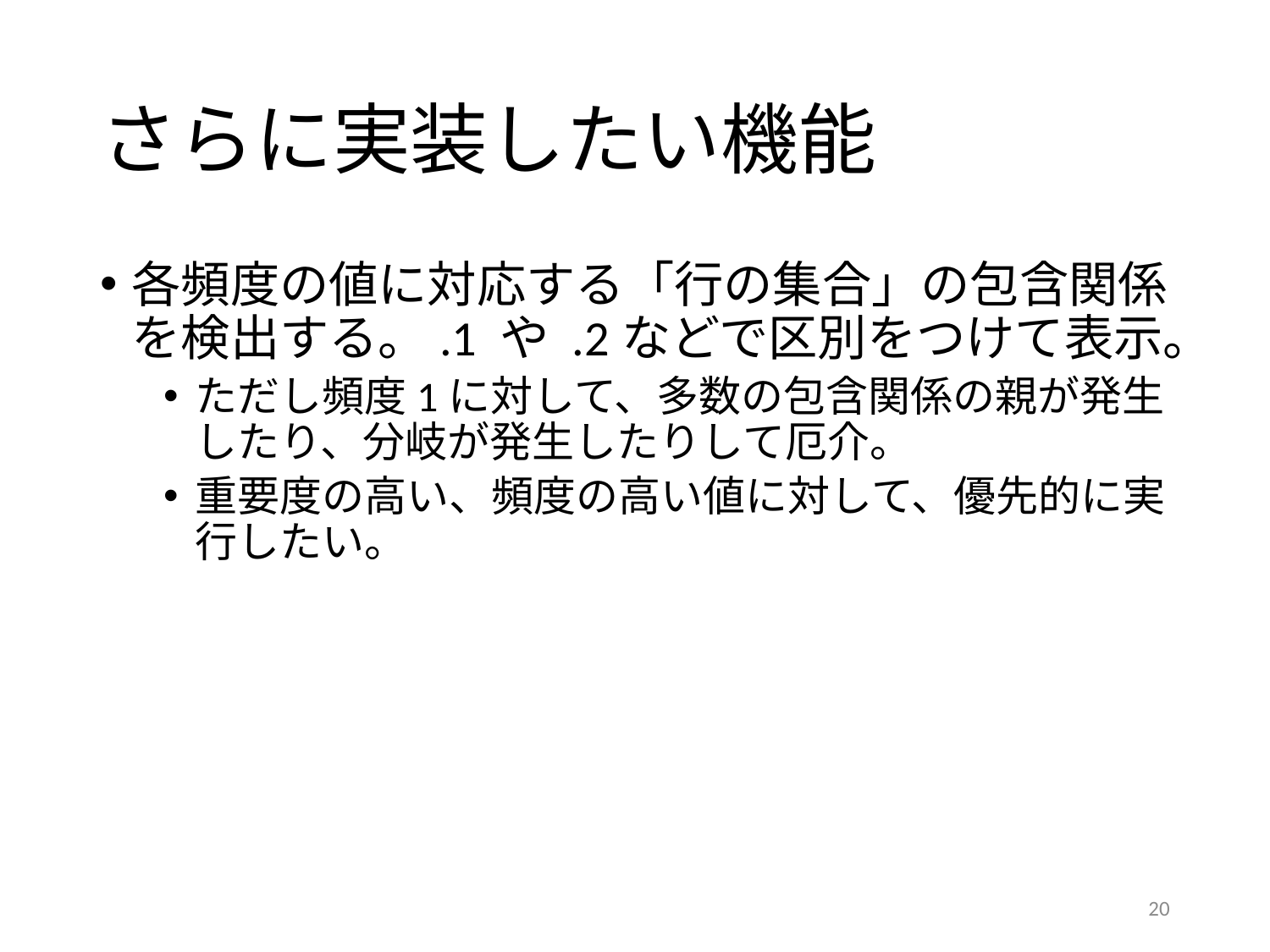

# さらに実装したい機能
各頻度の値に対応する「行の集合」の包含関係を検出する。.1 や .2などで区別をつけて表示。
ただし頻度1に対して、多数の包含関係の親が発生したり、分岐が発生したりして厄介。
重要度の高い、頻度の高い値に対して、優先的に実行したい。
20